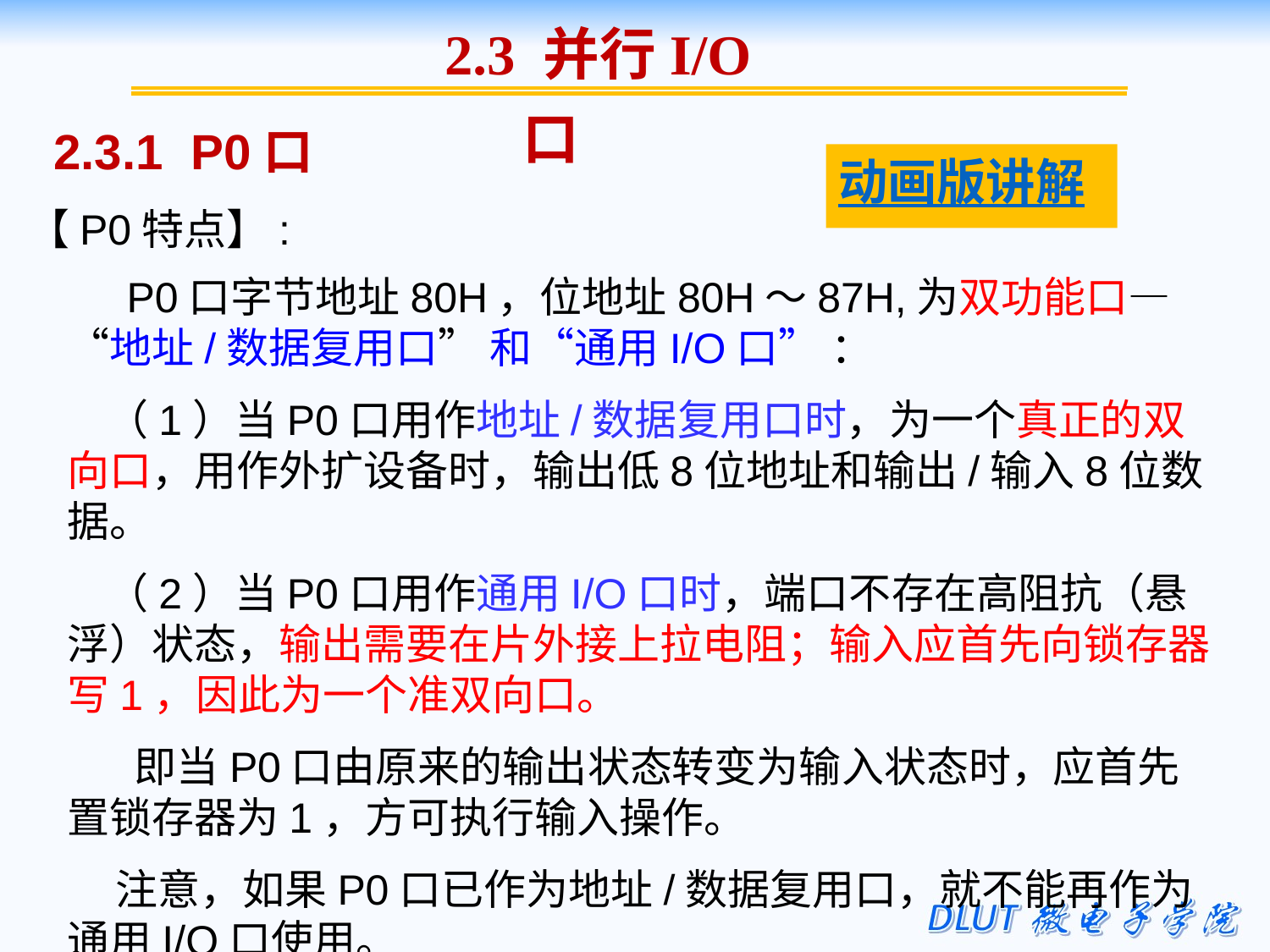

2.3 并行I/O口
2.3.1  P0口
动画版讲解
【P0特点】:
     P0口字节地址80H，位地址80H～87H,为双功能口—“地址/数据复用口” 和“通用I/O口” ：
   （1）当P0口用作地址/数据复用口时，为一个真正的双向口，用作外扩设备时，输出低8位地址和输出/输入8位数据。
   （2）当P0口用作通用I/O口时，端口不存在高阻抗（悬浮）状态，输出需要在片外接上拉电阻；输入应首先向锁存器写1，因此为一个准双向口。
      即当P0口由原来的输出状态转变为输入状态时，应首先置锁存器为1，方可执行输入操作。
    注意，如果P0口已作为地址/数据复用口，就不能再作为通用I/O口使用。